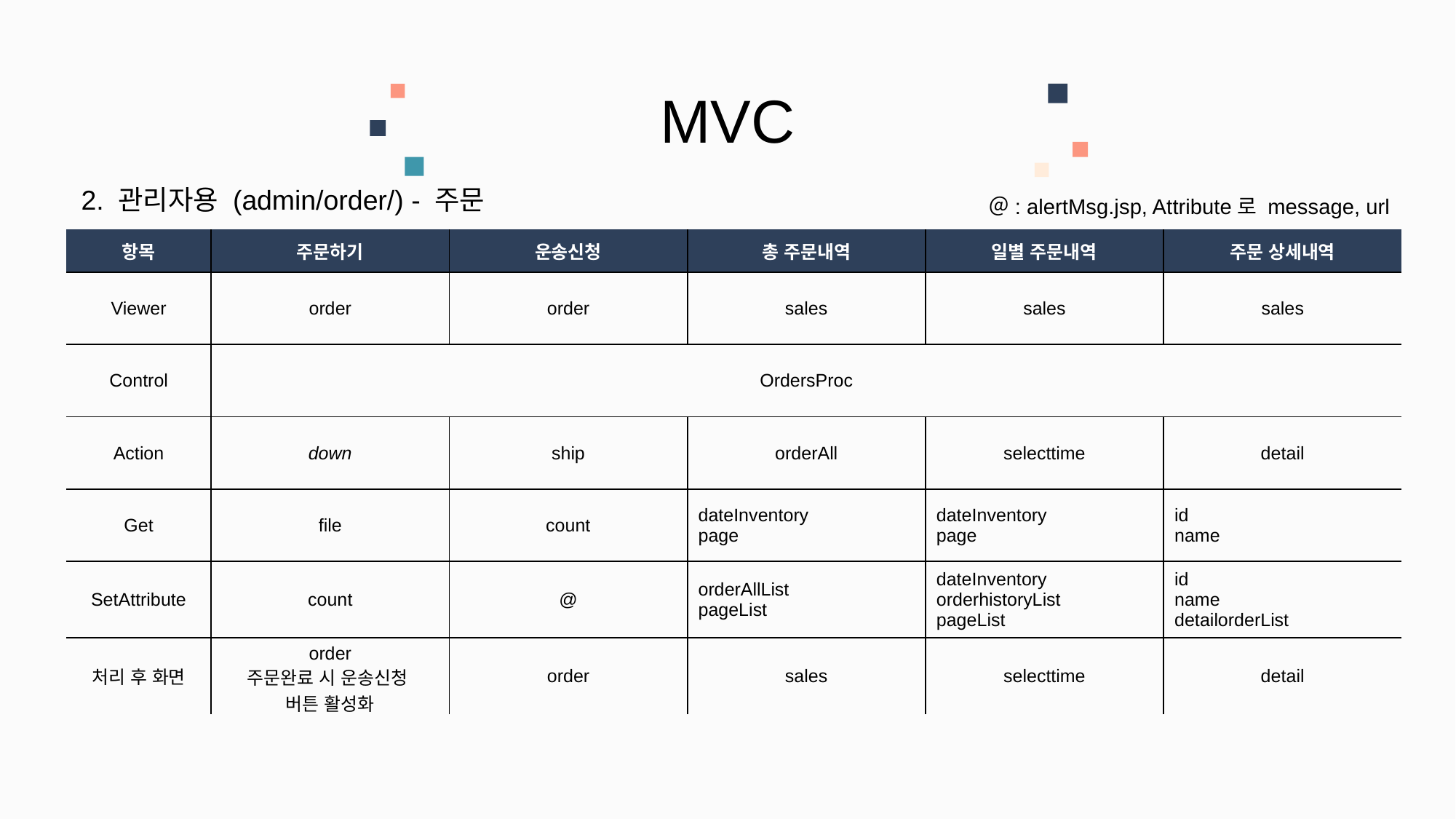

MVC

2. 관리자용 (admin/order/) - 주문
＠: alertMsg.jsp, Attribute로 message, url
| 항목 | 주문하기 | 운송신청 | 총 주문내역 | 일별 주문내역 | 주문 상세내역 |
| --- | --- | --- | --- | --- | --- |
| Viewer | order | order | sales | sales | sales |
| Control | OrdersProc |  |  |  |  |
| Action | down | ship | orderAll | selecttime | detail |
| Get | file | count | dateInventory page | dateInventory page | id name |
| SetAttribute | count | @ | orderAllList pageList | dateInventory orderhistoryList pageList | id name detailorderList |
| 처리 후 화면 | order 주문완료 시 운송신청 버튼 활성화 | order | sales | selecttime | detail |